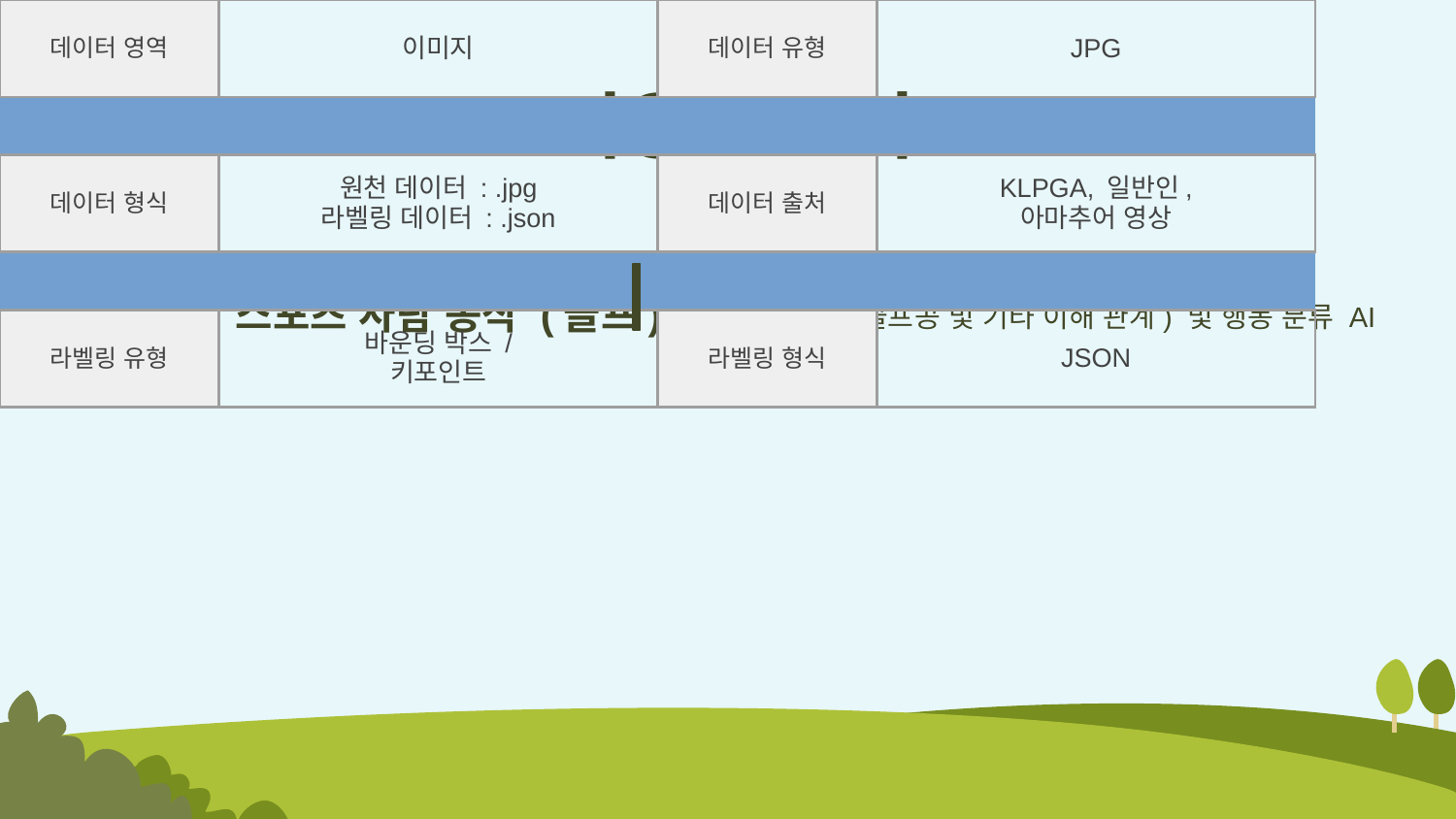

# 사용 데이터

출처 : AI - Hub
스포츠 사람 동작 (골프)
골프 스포츠 영상 분석을 위한 영상 내 주요 객체
(사람, 골프채, 골프공 및 기타 이해 관계) 및 행동 분류 AI 데이터셋
| 데이터 영역 |  | 이미지 |  |  |  | 데이터 유형 |  | JPG |  |  |  |
| --- | --- | --- | --- | --- | --- | --- | --- | --- | --- | --- | --- |
|  |  |  |  |  |  |  |  |  |  |  |  |
| 데이터 형식 |  | 원천 데이터 : .jpg 라벨링 데이터 : .json |  |  |  | 데이터 출처 |  | KLPGA, 일반인, 아마추어 영상 |  |  |  |
|  |  |  |  |  |  |  |  |  |  |  |  |
| 라벨링 유형 |  | 바운딩 박스 / 키포인트 |  |  |  | 라벨링 형식 |  | JSON |  |  |  |
|  |  |  |  |  |  |  |  |  |  |  |  |
| 데이터 활용 |  | 골프 동작 인식 |  |  |  | 데이터 구축년도 / 데이터 구축량 |  | 2020년 / 원천데이터 : 4,320,000 장 라벨링 데이터 : 4,320,000 개 |  |  |  |
|  |  |  |  |  |  |  |  |  |  |  |  |